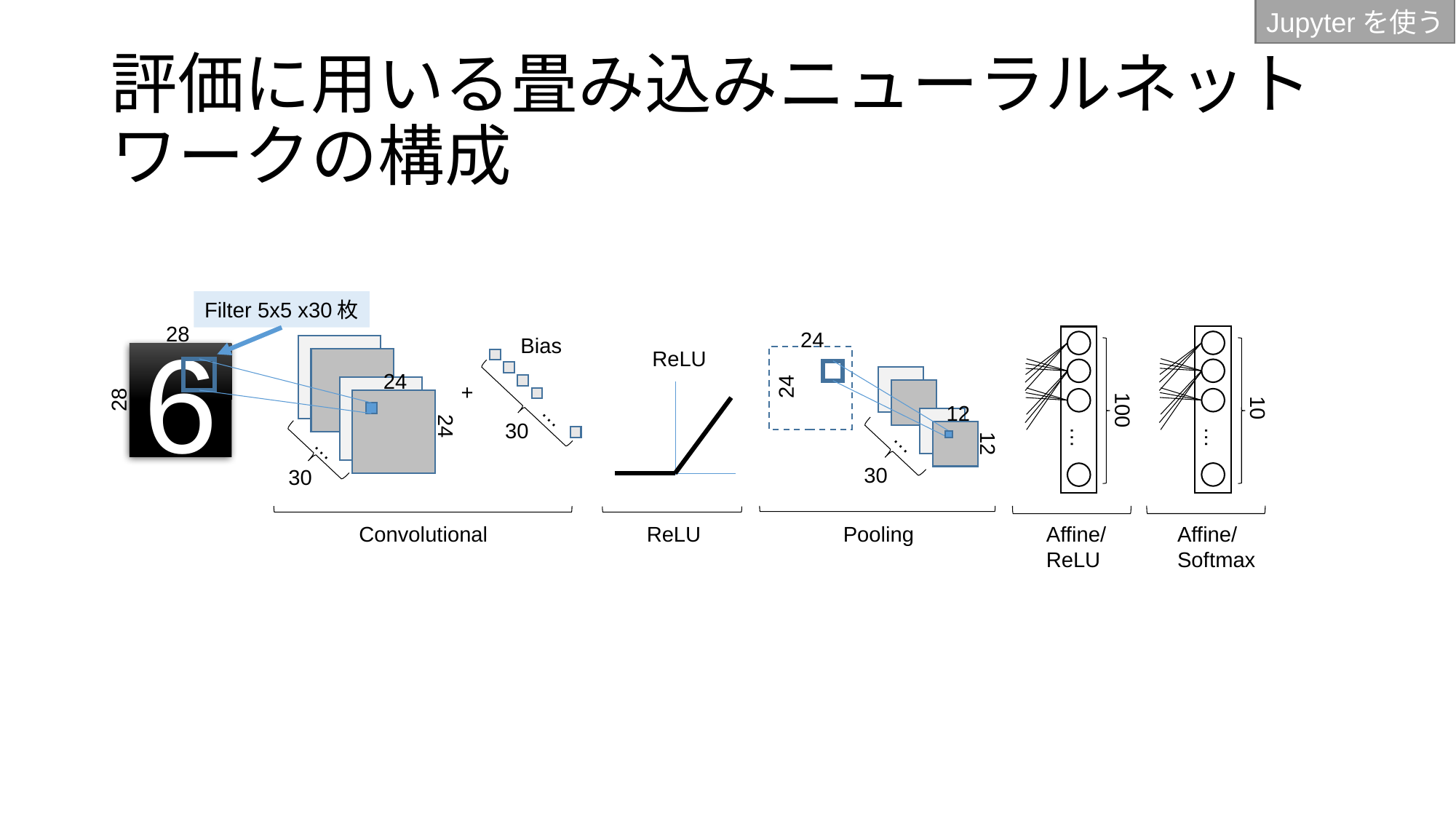

Jupyterを使う
# 評価に用いる畳み込みニューラルネットワークの構成
Filter 5x5 x30枚
28
24

Bias

ReLU
6

…

24

24
+

28

100
12
10

24
30

…
…

…
12
…

30
30

Affine/
Softmax
ReLU
Pooling
Affine/
ReLU
Convolutional